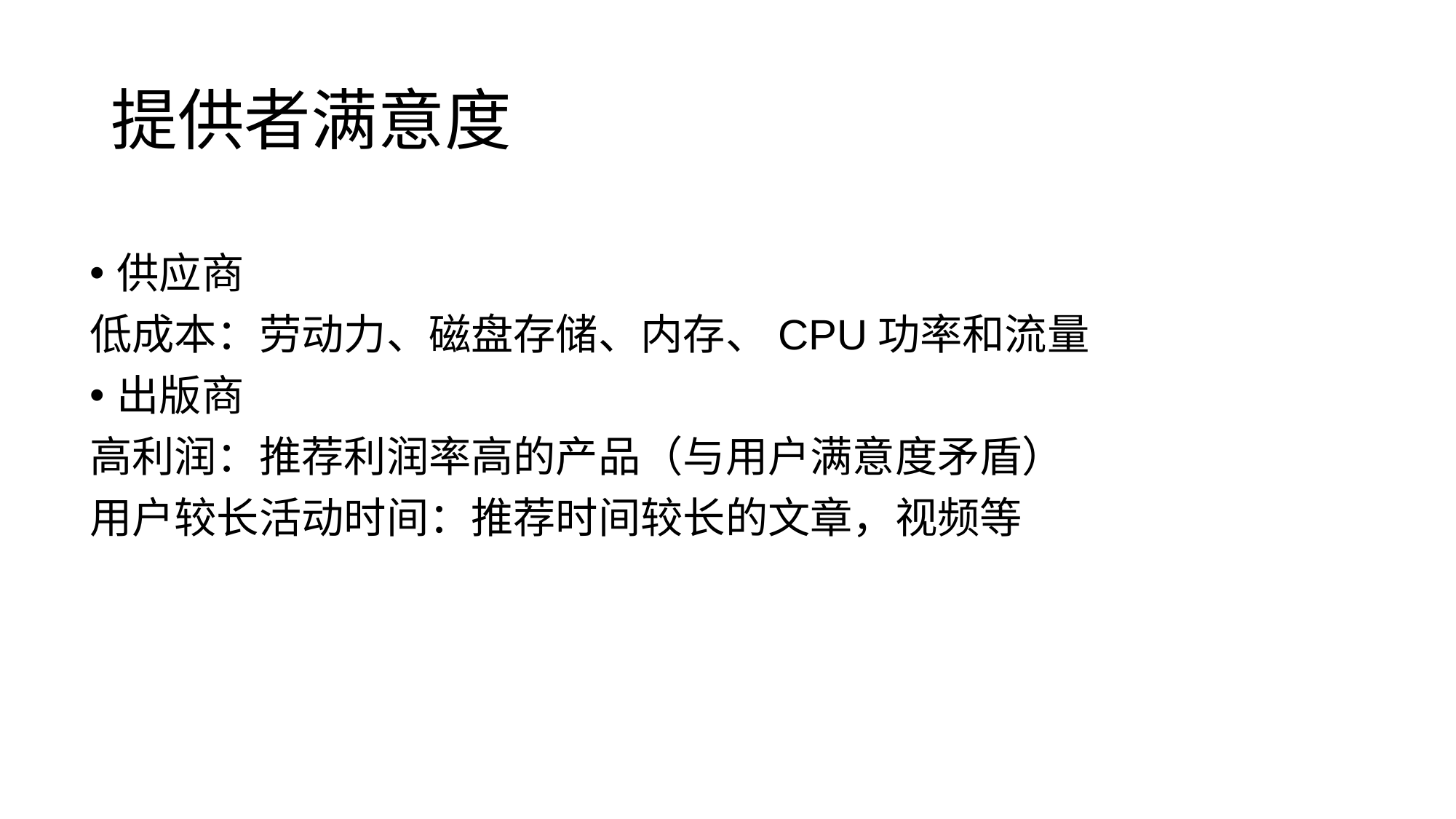

# 提供者满意度

供应商
低成本：劳动力、磁盘存储、内存、CPU功率和流量
出版商
高利润：推荐利润率高的产品（与用户满意度矛盾）
用户较长活动时间：推荐时间较长的文章，视频等